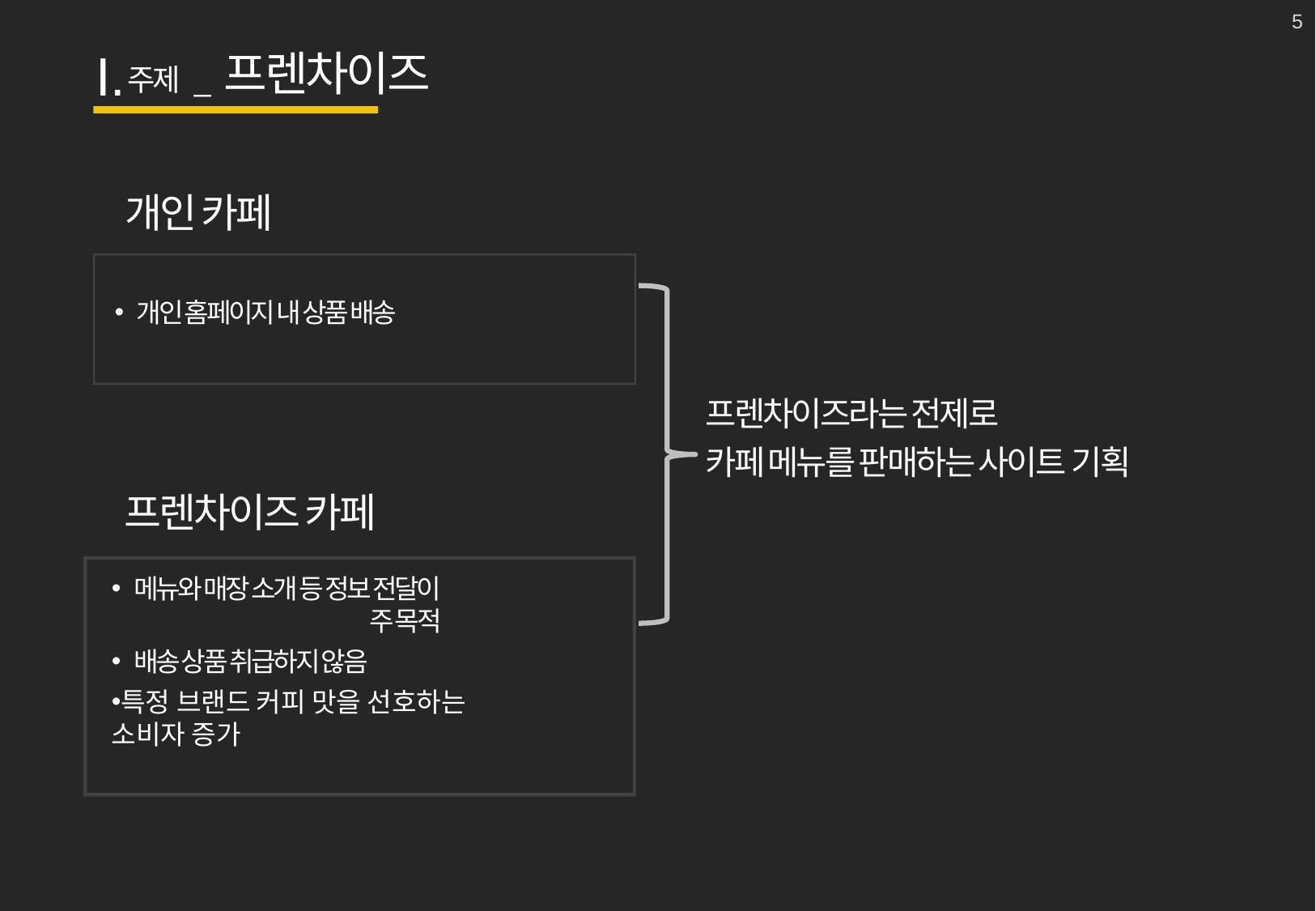

5

주제 _ 프렌차이즈

개인 카페

 개인 홈페이지 내 상품 배송

프렌차이즈라는 전제로
카페 메뉴를 판매하는 사이트 기획
프렌차이즈 카페

 메뉴와 매장 소개 등 정보 전달이                                                                                                       주 목적
 배송 상품 취급하지 않음
특정 브랜드 커피 맛을 선호하는 소비자 증가